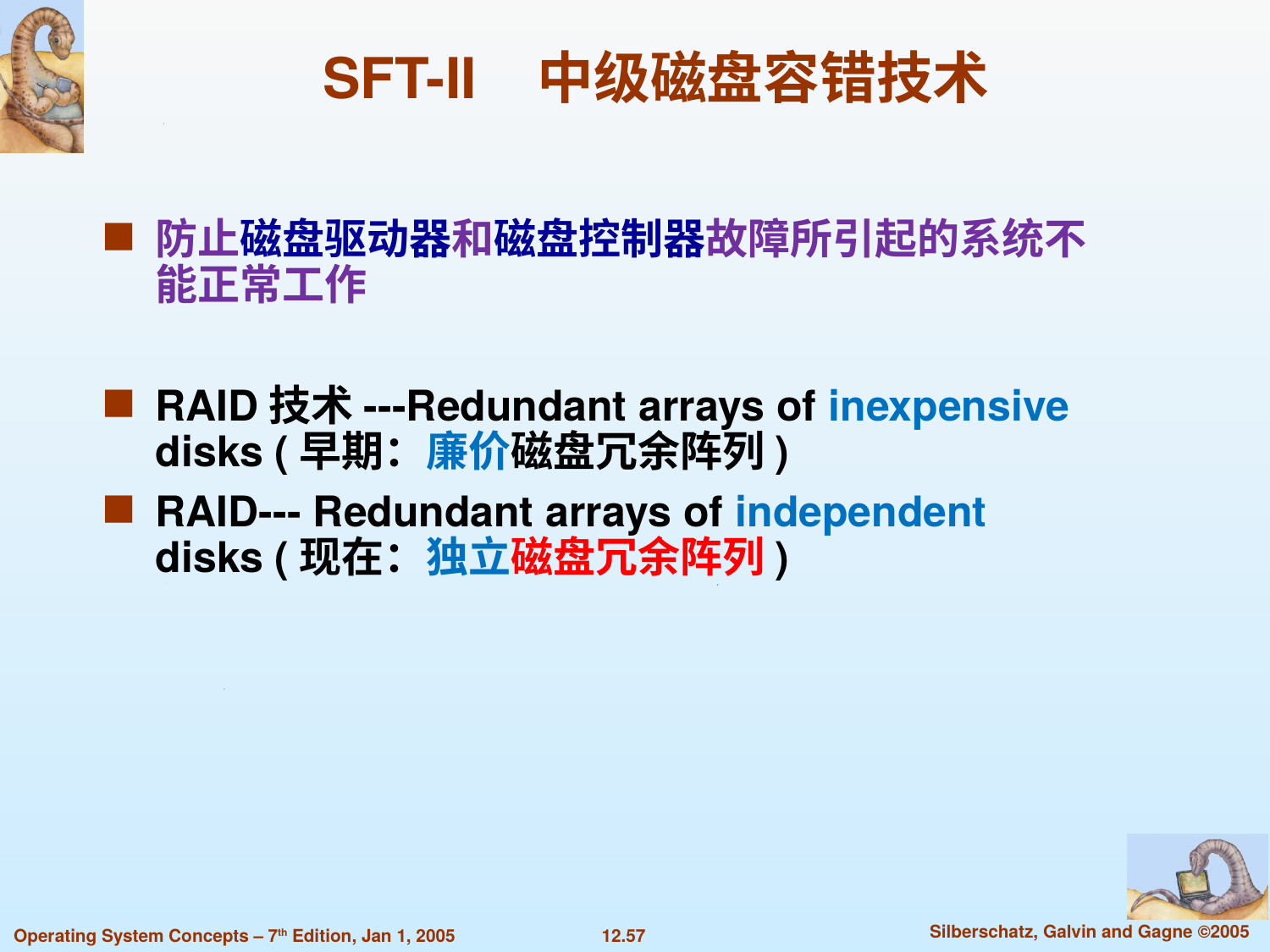

# SFT-II   中级磁盘容错技术
防止磁盘驱动器和磁盘控制器故障所引起的系统不能正常工作

RAID技术---Redundant arrays of inexpensive disks (早期：廉价磁盘冗余阵列)
RAID--- Redundant arrays of independent  disks (现在：独立磁盘冗余阵列)